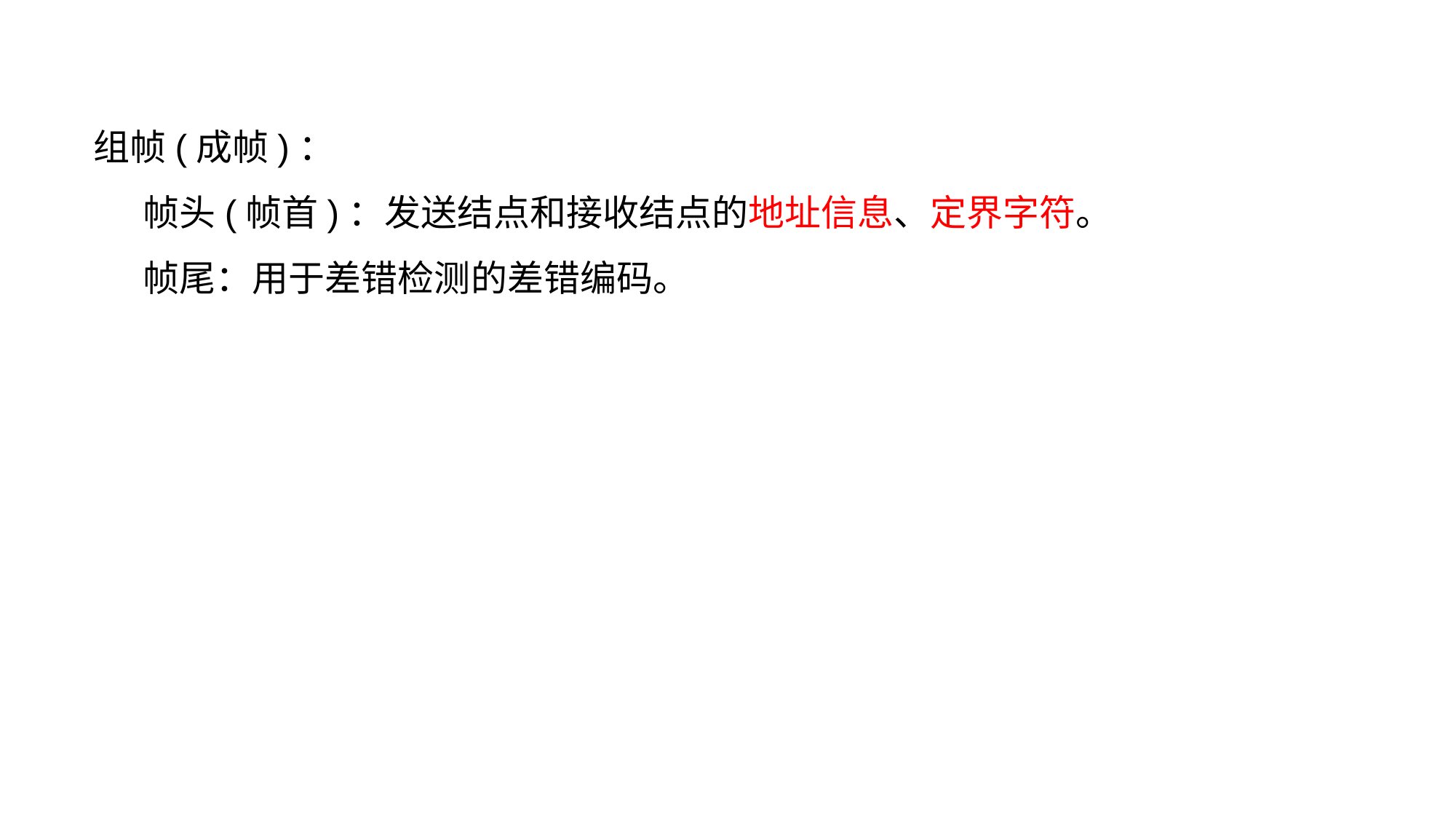

组帧(成帧)：
     帧头(帧首)：发送结点和接收结点的地址信息、定界字符。
     帧尾：用于差错检测的差错编码。